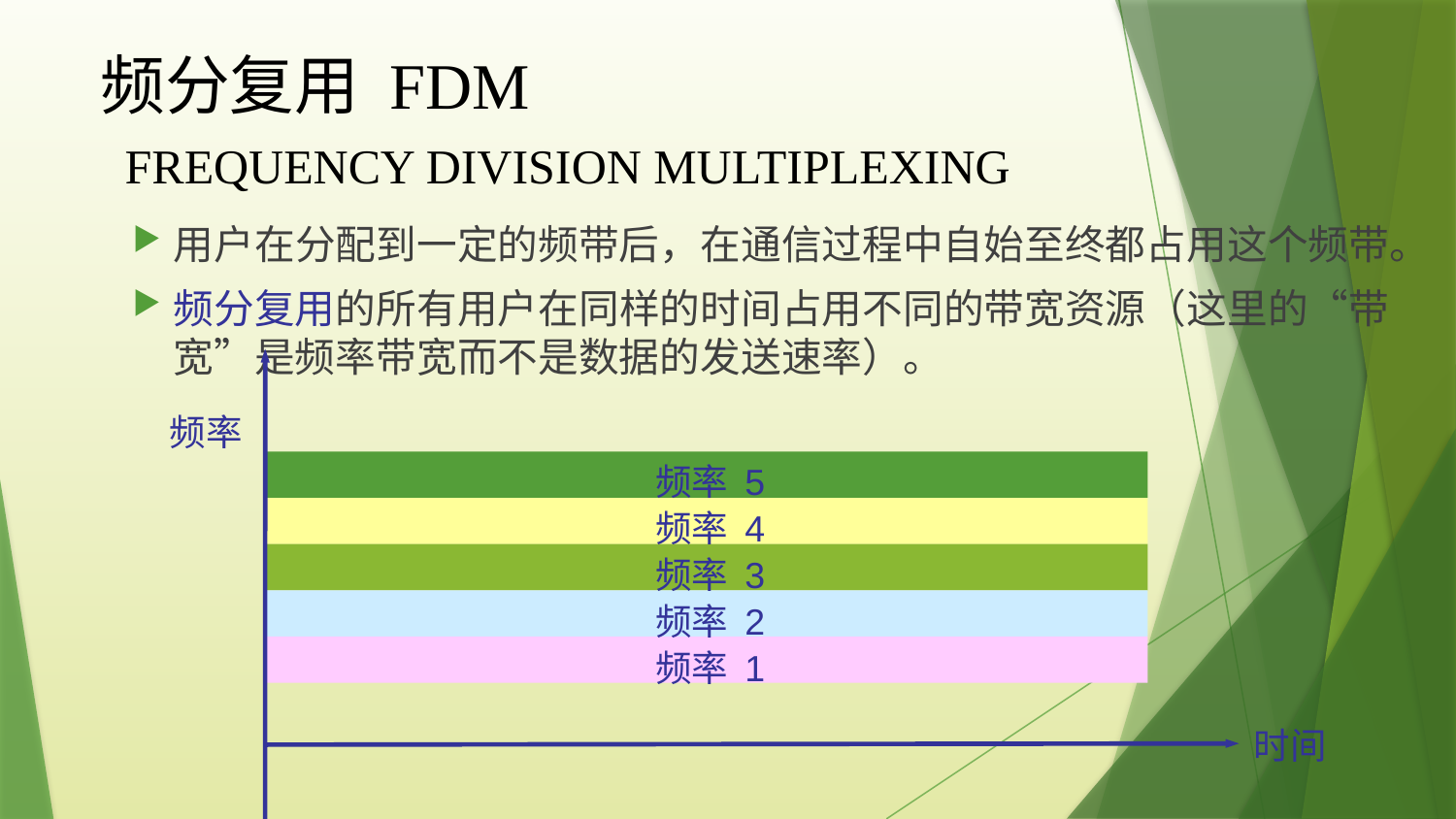

# 频分复用 FDM
FREQUENCY DIVISION MULTIPLEXING
用户在分配到一定的频带后，在通信过程中自始至终都占用这个频带。
频分复用的所有用户在同样的时间占用不同的带宽资源（这里的“带宽”是频率带宽而不是数据的发送速率）。
频率

频率 5

频率 4

频率 3

频率 2

频率 1
时间